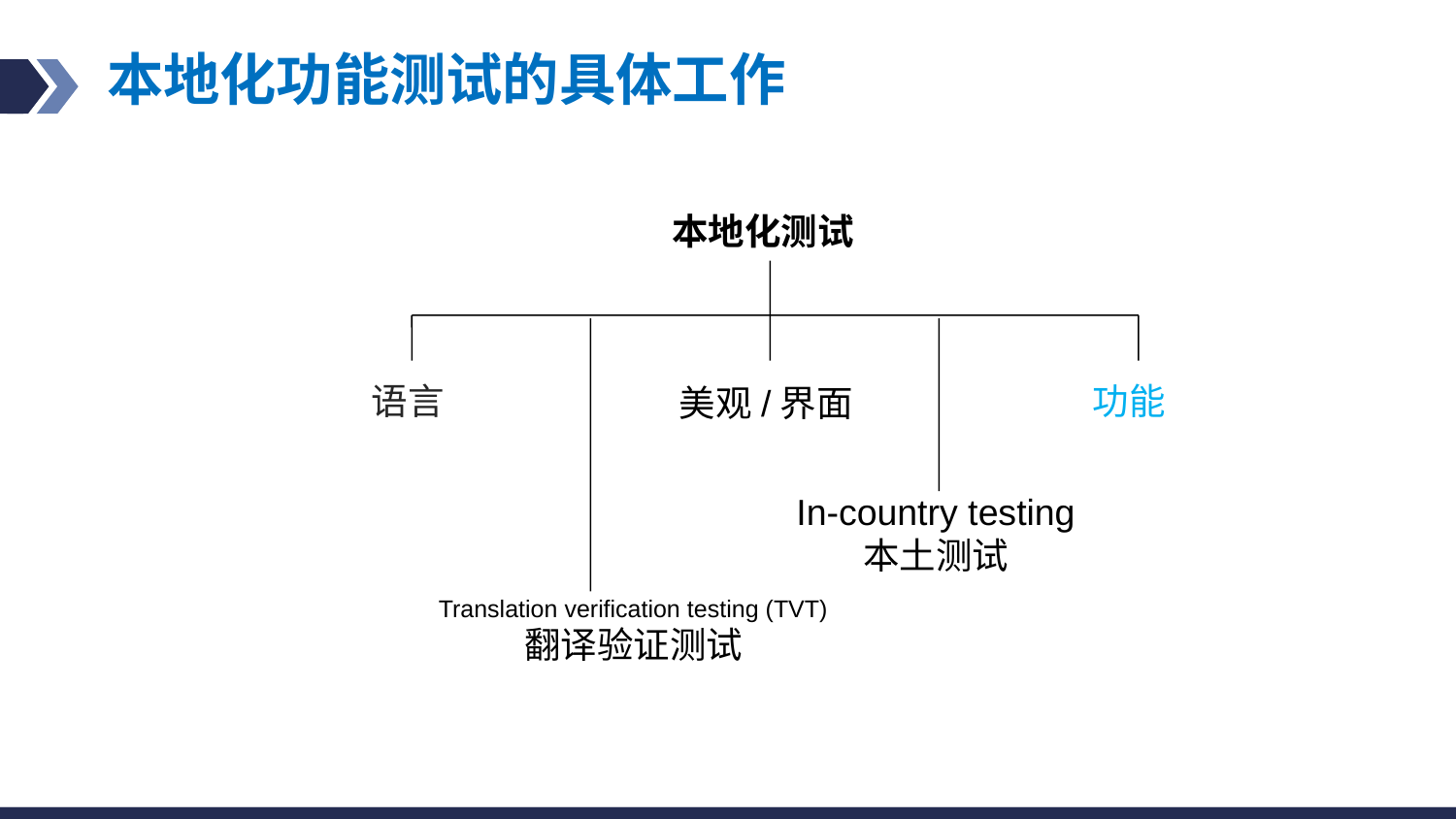

# 本地化功能测试的具体工作
本地化测试

语言
功能
美观/界面
In-country testing
本土测试
Translation verification testing (TVT)
翻译验证测试